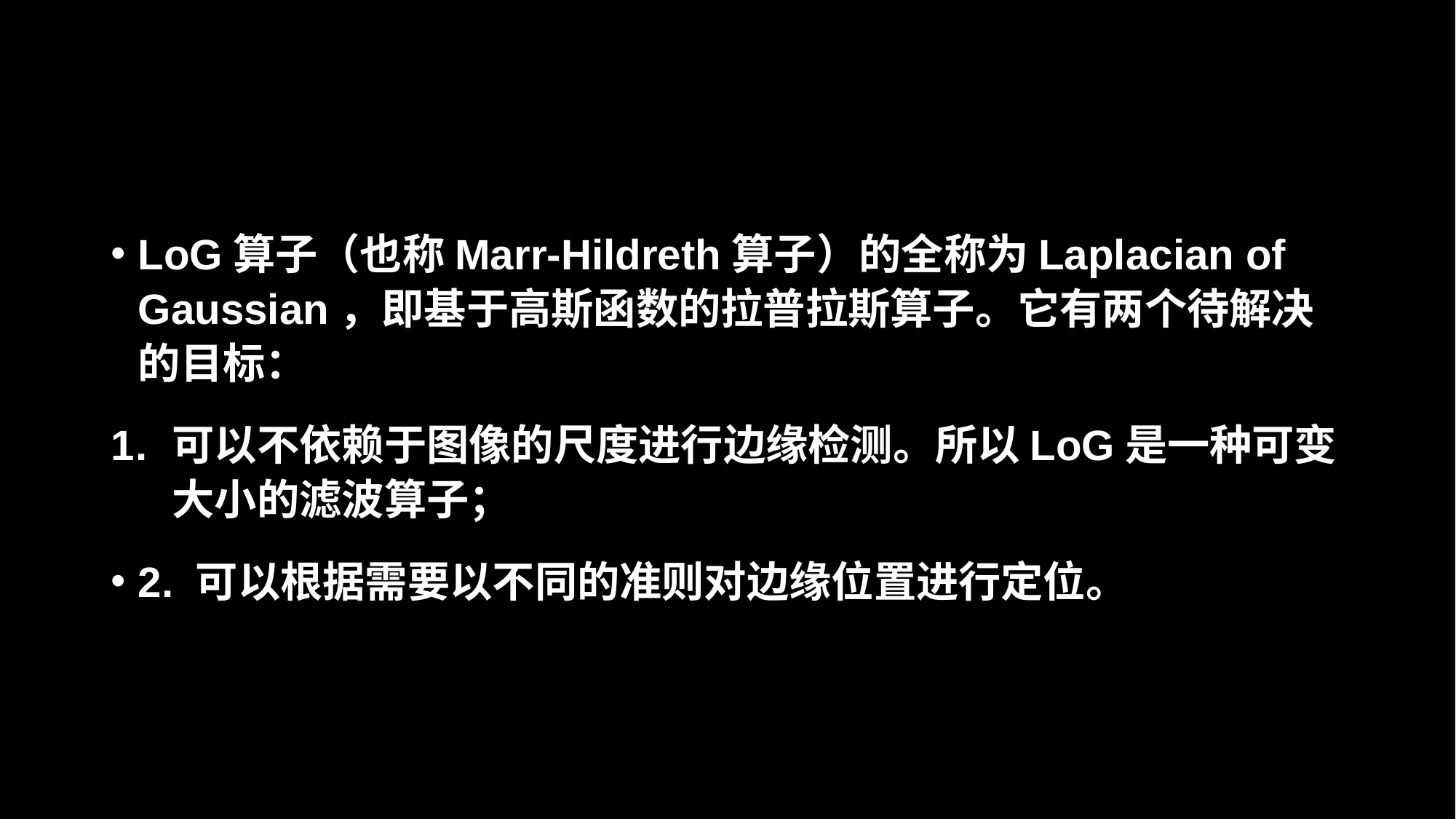

#
LoG算子（也称Marr-Hildreth算子）的全称为Laplacian of Gaussian，即基于高斯函数的拉普拉斯算子。它有两个待解决的目标：
可以不依赖于图像的尺度进行边缘检测。所以LoG是一种可变大小的滤波算子；
2. 可以根据需要以不同的准则对边缘位置进行定位。